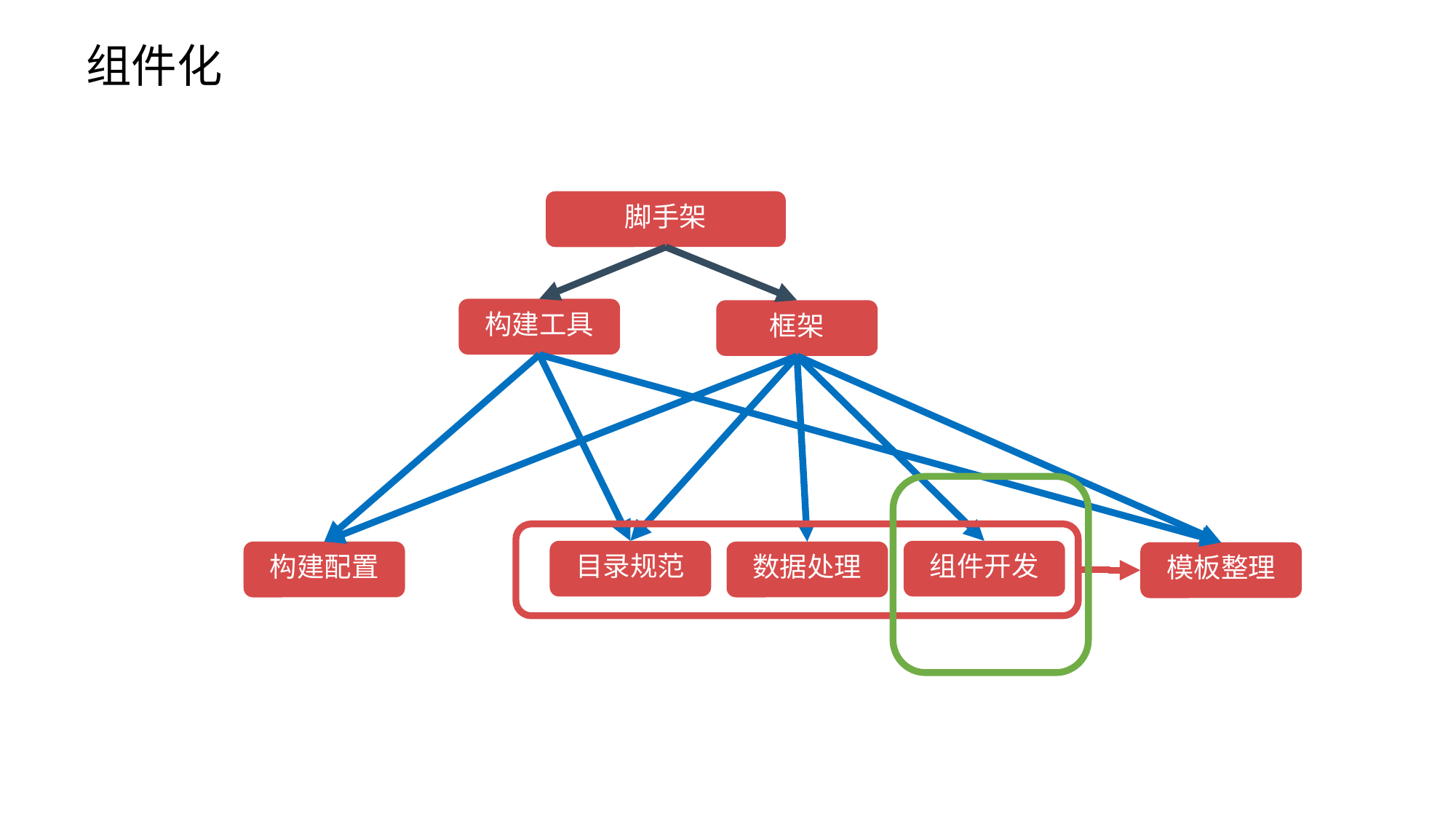

组件化
脚手架
构建工具
框架

组件开发
目录规范
构建配置
数据处理
模板整理